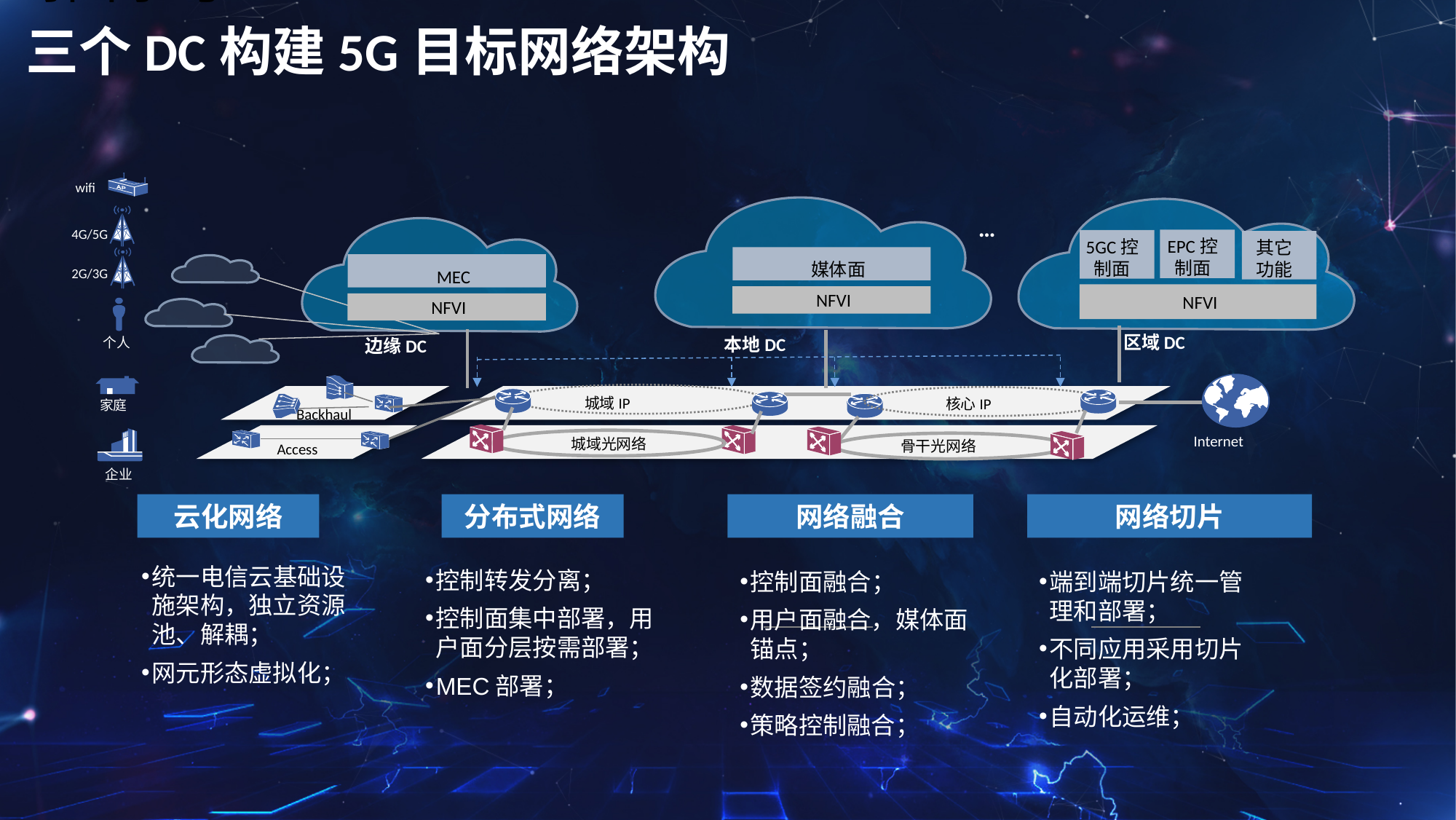

# 三个DC构建5G目标网络架构

wifi

4G/5G

2G/3G

个人

家庭

企业

…

EPC控制面

5GC控制面

其它功能

媒体面
     NFVI

MEC
     NFVI
     NFVI

区域DC
本地DC
边缘DC

城域IP

核心IP

Backhaul

Internet

城域光网络

骨干光网络

Access
网络切片
云化网络
分布式网络
网络融合
统一电信云基础设施架构，独立资源池、解耦；
网元形态虚拟化；
控制转发分离；
控制面集中部署，用户面分层按需部署；
MEC部署；
控制面融合；
用户面融合，媒体面锚点；
数据签约融合；
策略控制融合；
端到端切片统一管理和部署；
不同应用采用切片化部署；
自动化运维；